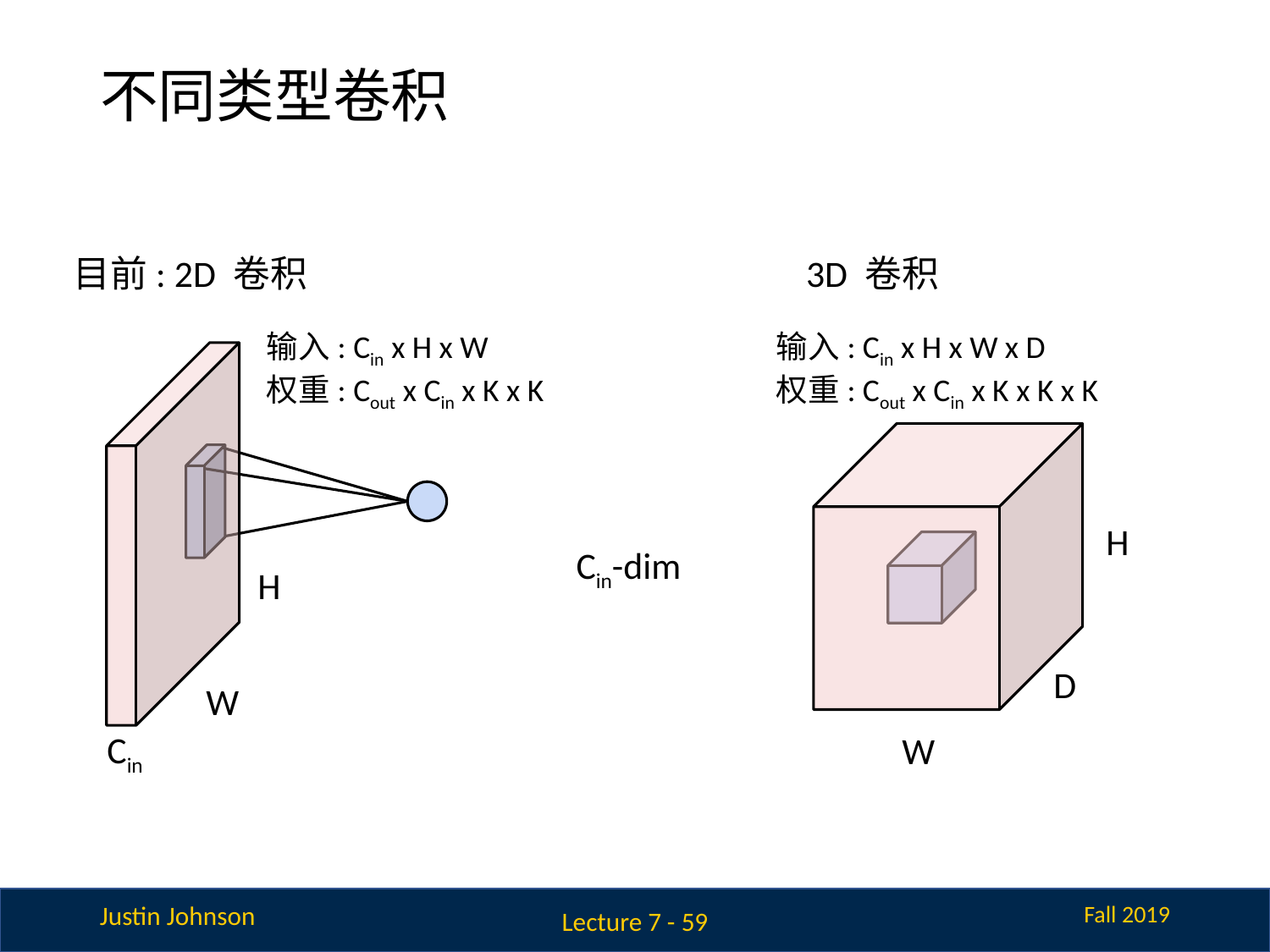

# 不同类型卷积
目前: 2D 卷积
3D 卷积
输入: Cin x H x W
权重: Cout x Cin x K x K
输入: Cin x H x W x D
权重: Cout x Cin x K x K x K

H

Cin-dim
H
D
W
Cin
W
Lecture 7 - 59